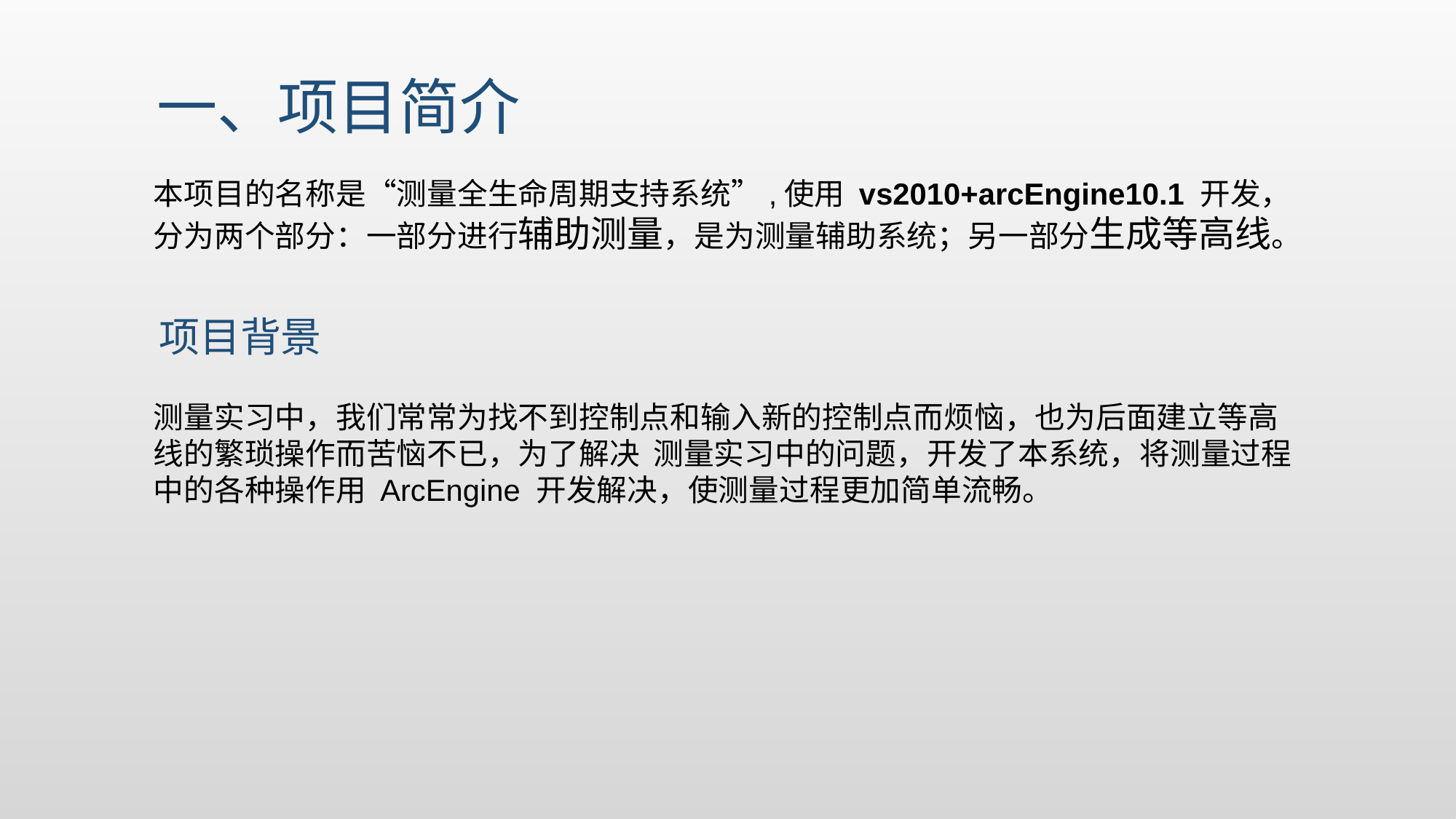

# 一、项目简介
本项目的名称是“测量全生命周期支持系统”,使用 vs2010+arcEngine10.1 开发，分为两个部分：一部分进行辅助测量，是为测量辅助系统；另一部分生成等高线。
  项目背景
测量实习中，我们常常为找不到控制点和输入新的控制点而烦恼，也为后面建立等高线的繁琐操作而苦恼不已，为了解决  测量实习中的问题，开发了本系统，将测量过程中的各种操作用 ArcEngine 开发解决，使测量过程更加简单流畅。